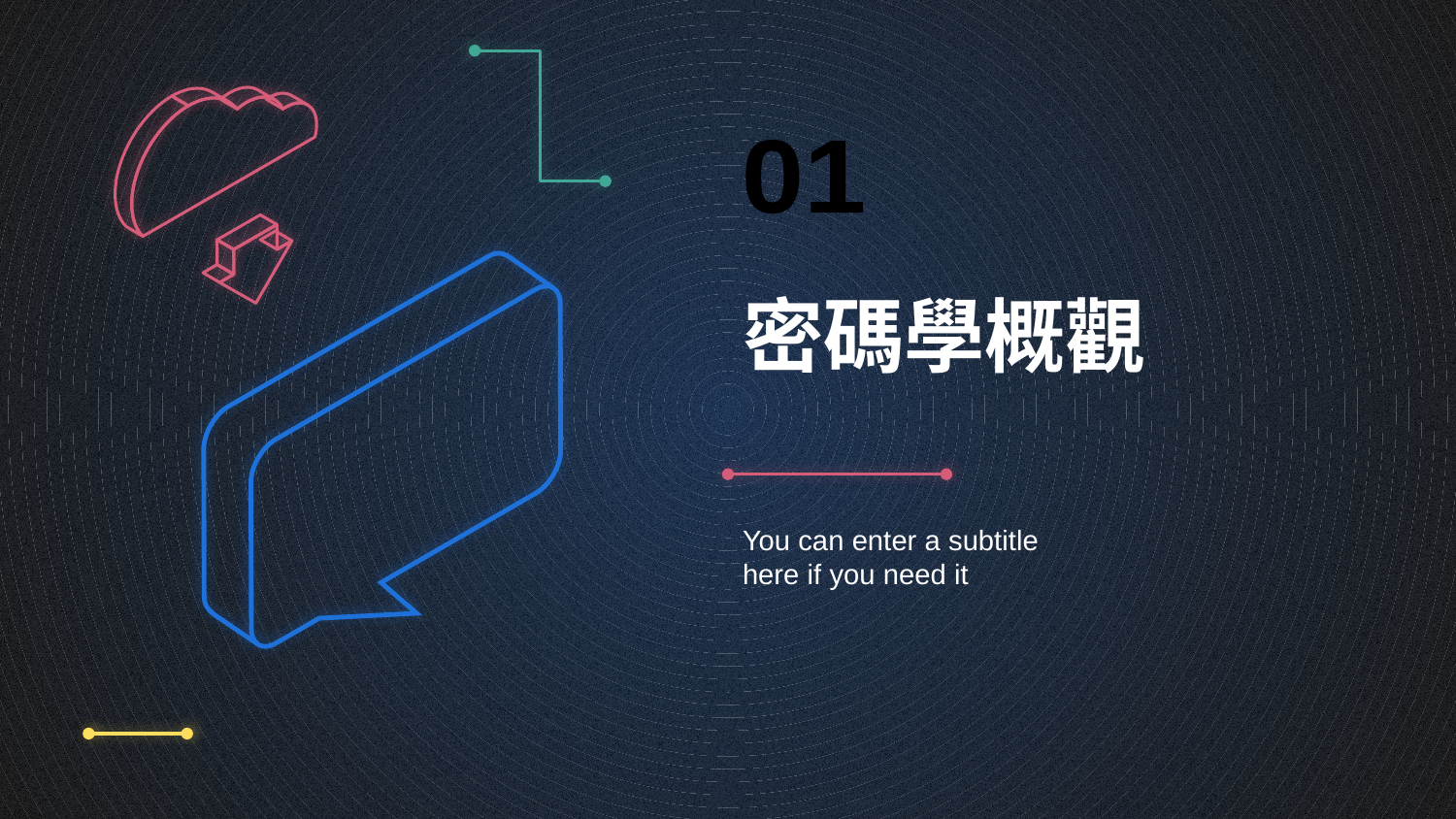

01
# 密碼學概觀
You can enter a subtitle here if you need it